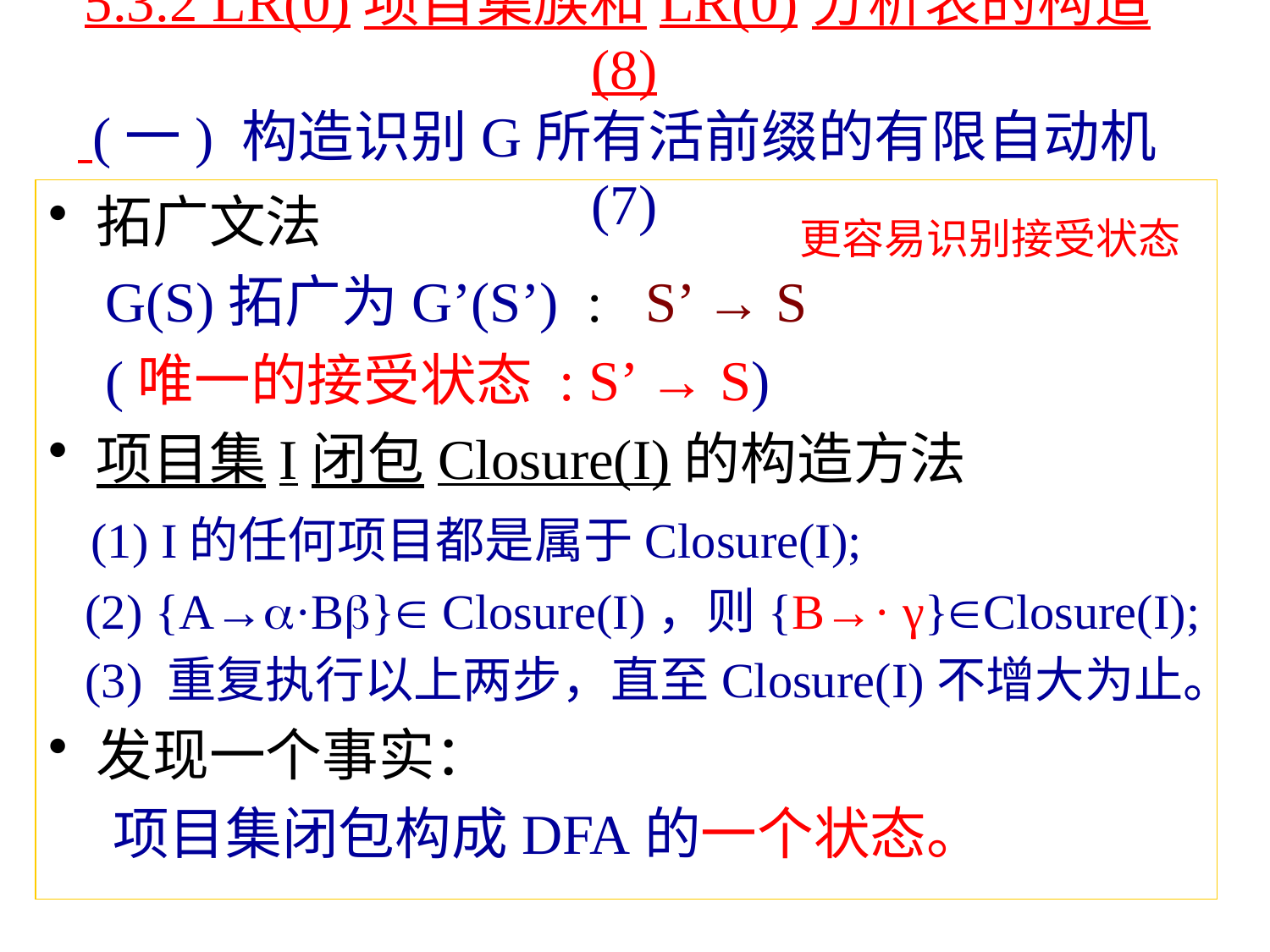

# 5.3.2 LR(0)项目集族和LR(0)分析表的构造(8) (一) 构造识别G所有活前缀的有限自动机(7)
拓广文法
    G(S)拓广为G’(S’)  :   S’ → S
    (唯一的接受状态 : S’ → S)
项目集I闭包Closure(I)的构造方法
   (1) I的任何项目都是属于Closure(I);
   (2) {A→α·Bβ}∈ Closure(I)，则{B→· γ}∈Closure(I);
   (3) 重复执行以上两步，直至Closure(I)不增大为止。
发现一个事实：
    项目集闭包构成DFA的一个状态。
更容易识别接受状态